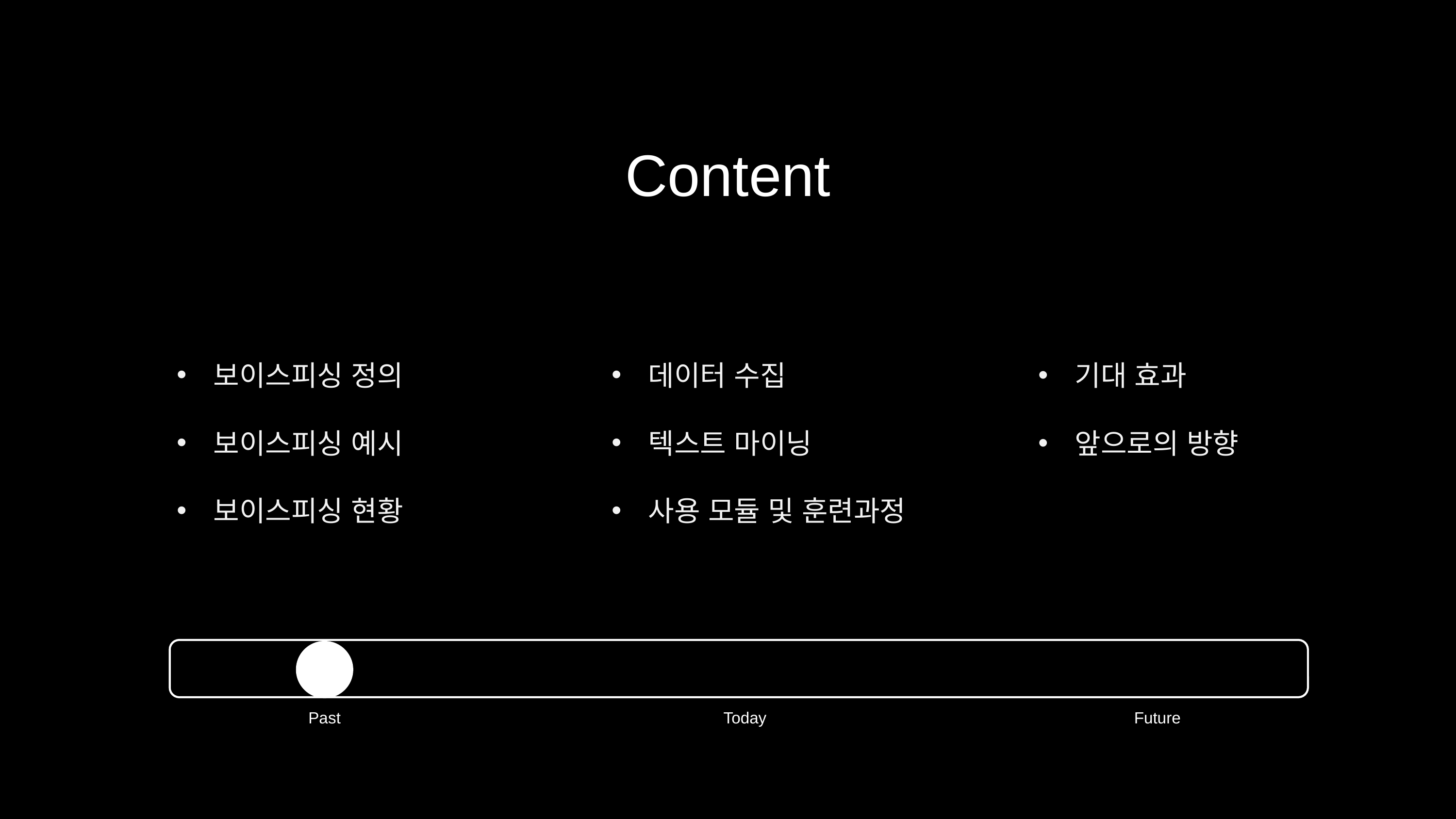

Content
데이터 수집

텍스트 마이닝

사용 모듈 및 훈련과정
보이스피싱 정의

보이스피싱 예시

보이스피싱 현황
기대 효과

앞으로의 방향

Past
Today
Future